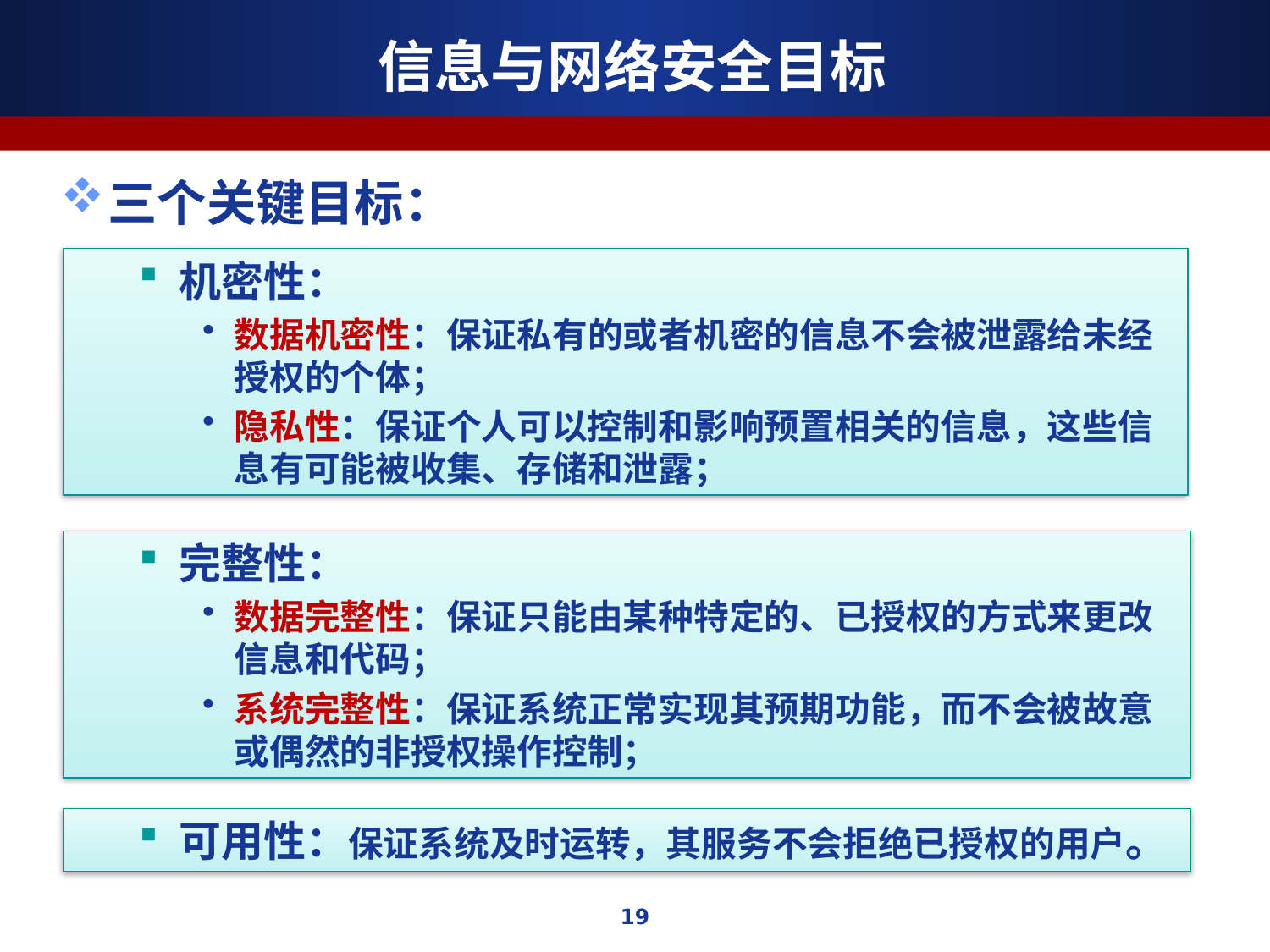

# 信息与网络安全目标
三个关键目标：
机密性：
数据机密性：保证私有的或者机密的信息不会被泄露给未经授权的个体；
隐私性：保证个人可以控制和影响预置相关的信息，这些信息有可能被收集、存储和泄露；
完整性：
数据完整性：保证只能由某种特定的、已授权的方式来更改信息和代码；
系统完整性：保证系统正常实现其预期功能，而不会被故意或偶然的非授权操作控制；
可用性：保证系统及时运转，其服务不会拒绝已授权的用户。
19